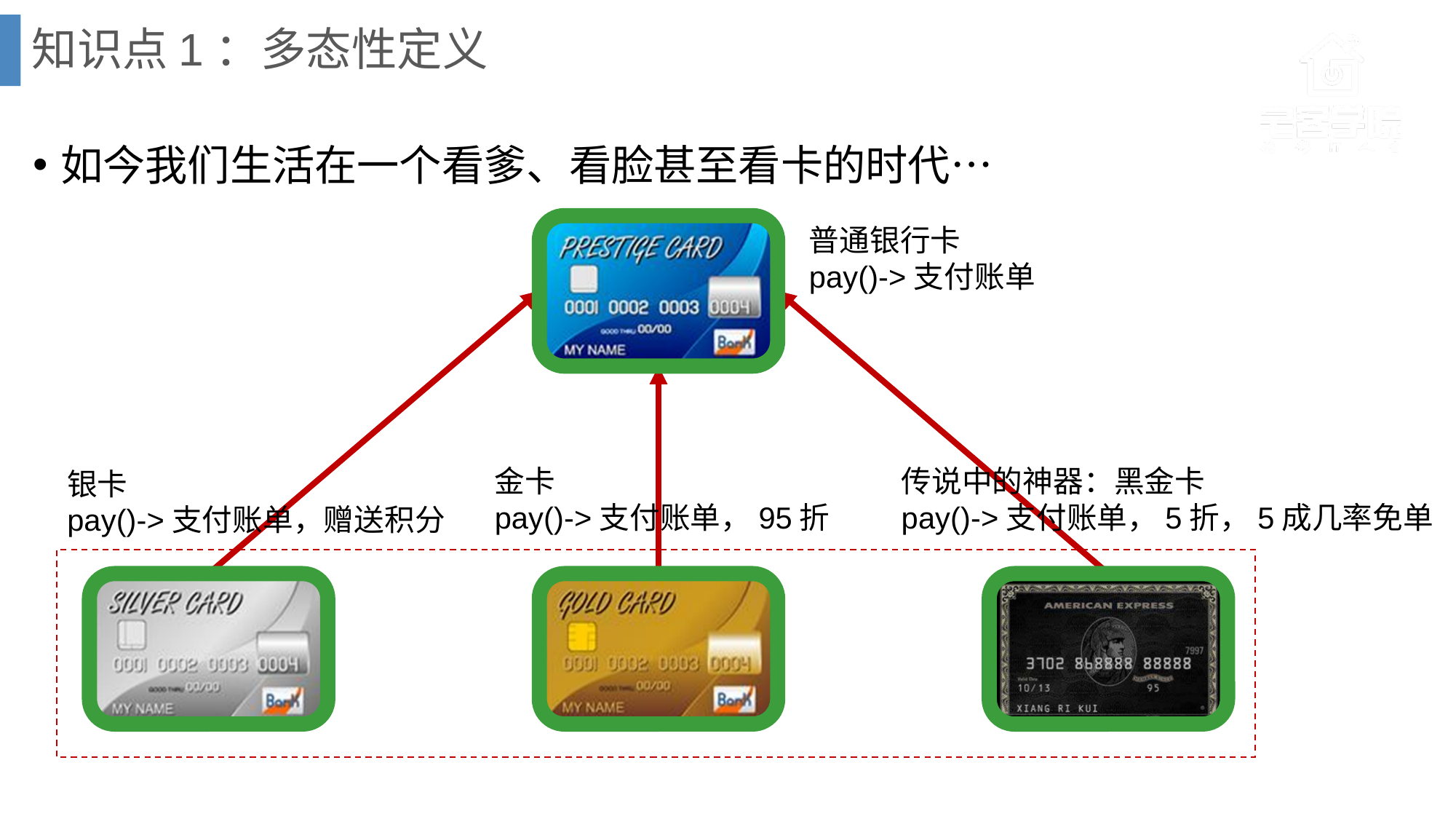

# 知识点1：多态性定义
如今我们生活在一个看爹、看脸甚至看卡的时代…

普通银行卡
pay()->支付账单
金卡
pay()->支付账单，95折
传说中的神器：黑金卡
pay()->支付账单，5折，5成几率免单
银卡
pay()->支付账单，赠送积分